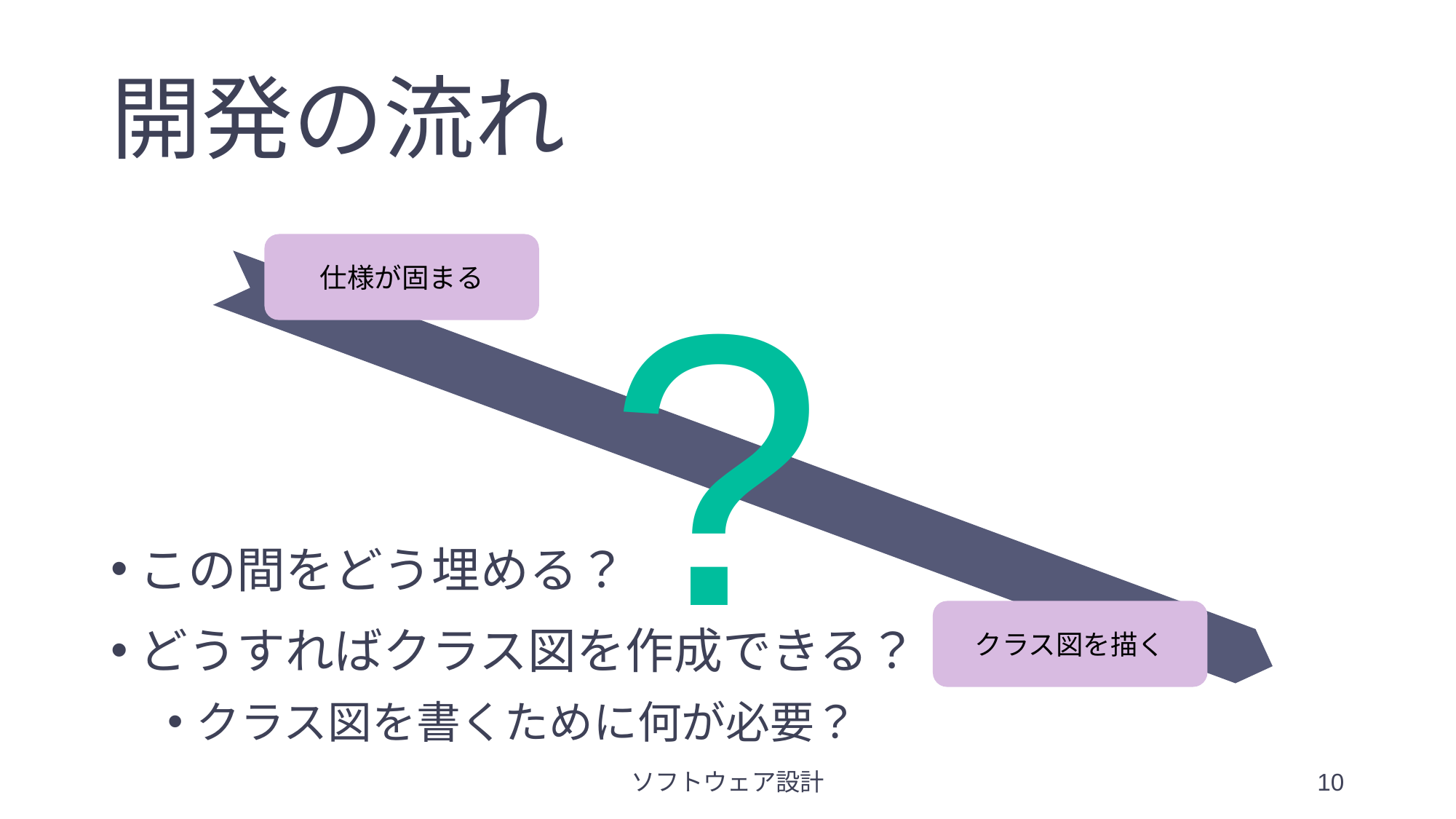

# 開発の流れ
?
仕様が固まる

この間をどう埋める？
どうすればクラス図を作成できる？
クラス図を書くために何が必要？
クラス図を描く
ソフトウェア設計
10